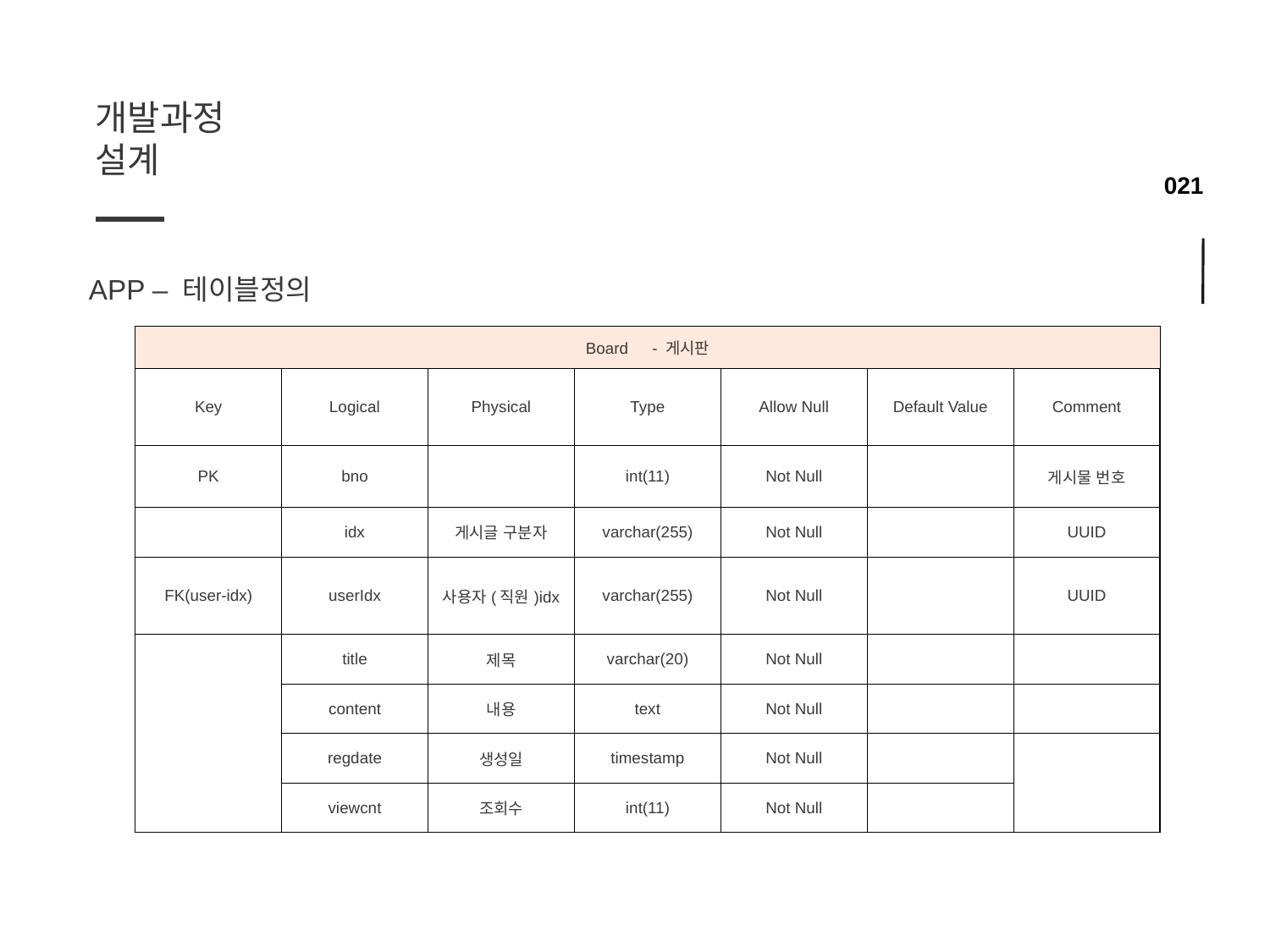

개발과정
설계
APP – 테이블정의
| Board　- 게시판 |  |  |  |  |  |  |
| --- | --- | --- | --- | --- | --- | --- |
| Key | Logical | Physical | Type | Allow Null | Default Value | Comment |
| PK | bno |  | int(11) | Not Null |  | 게시물 번호 |
|  | idx | 게시글 구분자 | varchar(255) | Not Null |  | UUID |
| FK(user-idx) | userIdx | 사용자(직원)idx | varchar(255) | Not Null |  | UUID |
|  | title | 제목 | varchar(20) | Not Null |  |  |
|  | content | 내용 | text | Not Null |  |  |
|  | regdate | 생성일 | timestamp | Not Null |  |  |
|  | viewcnt | 조회수 | int(11) | Not Null |  |  |